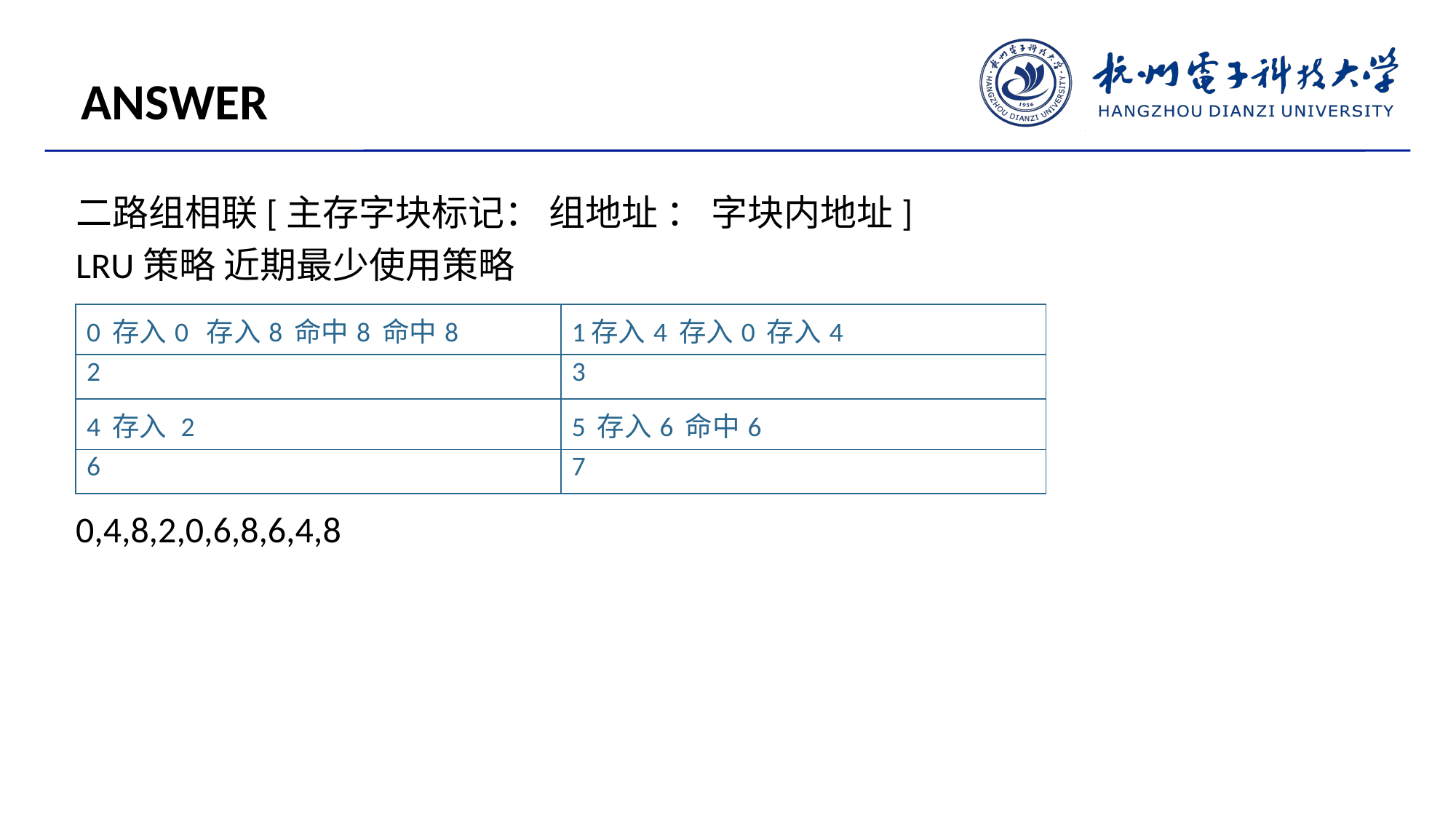

ANSWER
二路组相联[主存字块标记： 组地址 ： 字块内地址]
LRU策略 近期最少使用策略

0,4,8,2,0,6,8,6,4,8

| 0 存入0 存入8 命中8 命中8 | 1存入4 存入0 存入4 |
| --- | --- |
| 2 | 3 |
| 4 存入 2 | 5 存入6 命中6 |
| 6 | 7 |